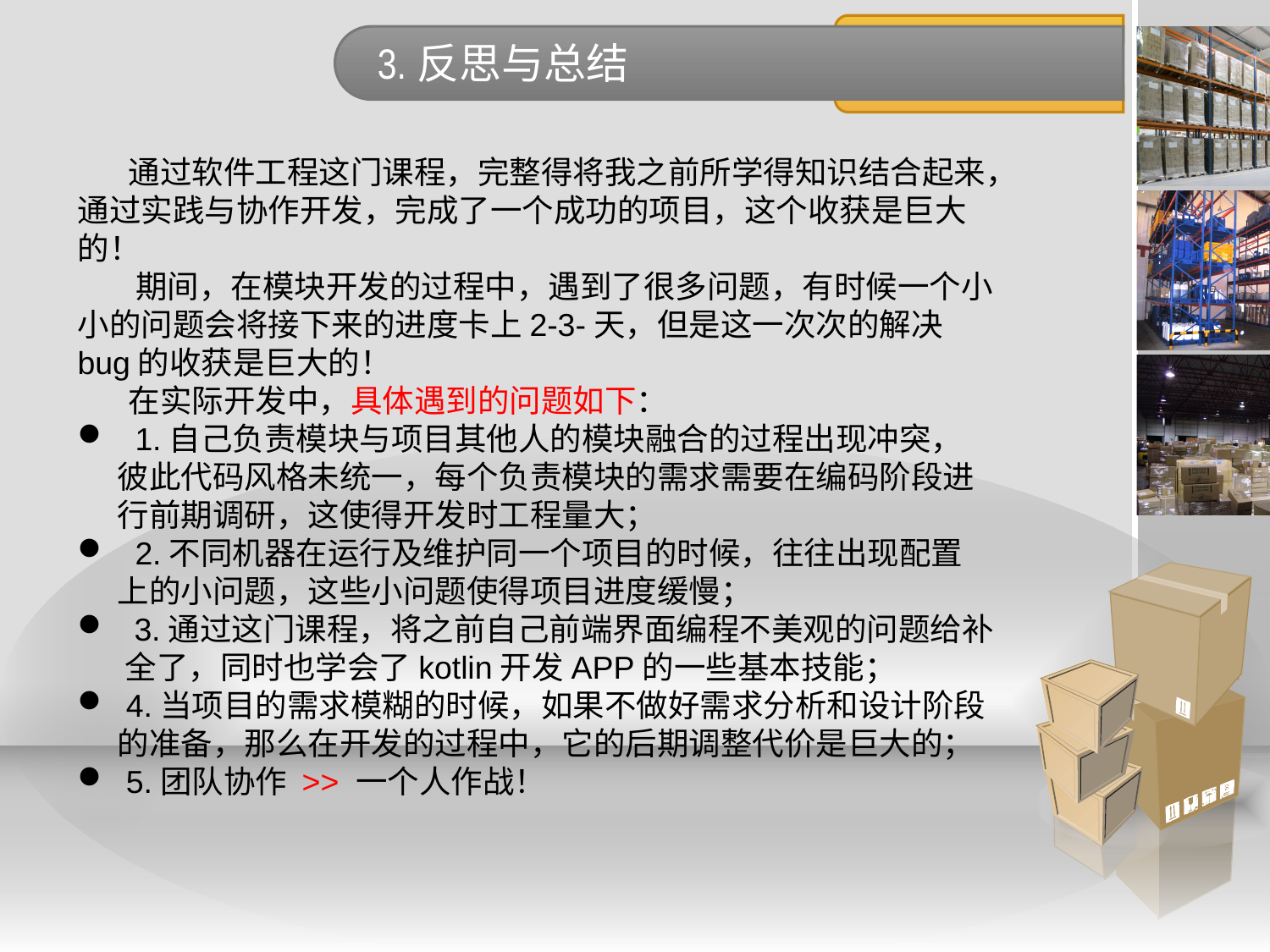

# 3.反思与总结

      通过软件工程这门课程，完整得将我之前所学得知识结合起来，通过实践与协作开发，完成了一个成功的项目，这个收获是巨大的！
       期间，在模块开发的过程中，遇到了很多问题，有时候一个小小的问题会将接下来的进度卡上2-3-天，但是这一次次的解决bug的收获是巨大的！
      在实际开发中，具体遇到的问题如下：
  1.自己负责模块与项目其他人的模块融合的过程出现冲突，彼此代码风格未统一，每个负责模块的需求需要在编码阶段进行前期调研，这使得开发时工程量大；
  2.不同机器在运行及维护同一个项目的时候，往往出现配置上的小问题，这些小问题使得项目进度缓慢；
 3.通过这门课程，将之前自己前端界面编程不美观的问题给补全了，同时也学会了kotlin开发APP的一些基本技能；
 4.当项目的需求模糊的时候，如果不做好需求分析和设计阶段的准备，那么在开发的过程中，它的后期调整代价是巨大的；
 5.团队协作 >> 一个人作战！